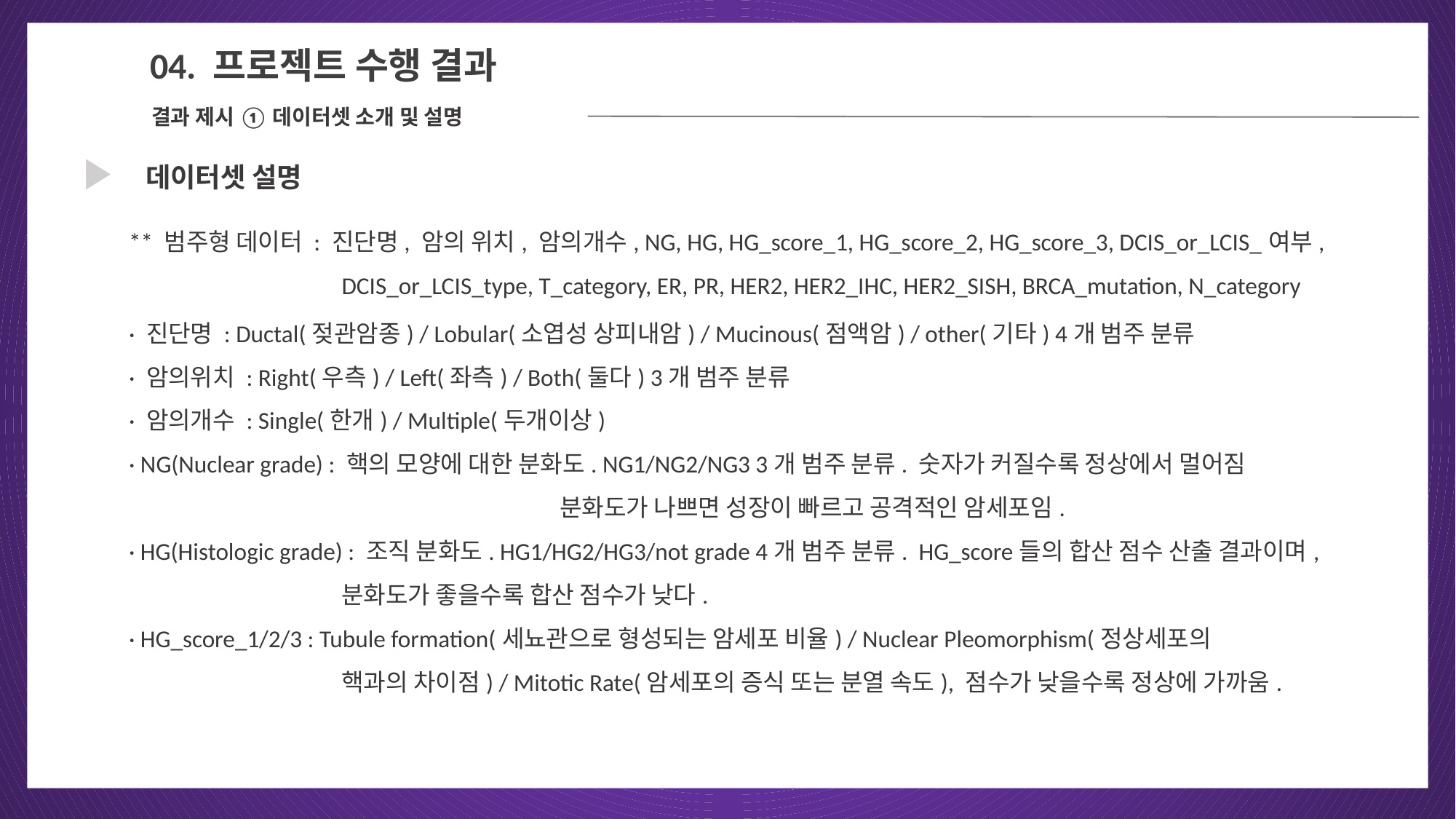

04
04. 프로젝트 수행 결과
결과 제시 ① 데이터셋 소개 및 설명
▶
데이터셋 설명
 ** 범주형 데이터 : 진단명, 암의 위치, 암의개수, NG, HG, HG_score_1, HG_score_2, HG_score_3, DCIS_or_LCIS_여부,
DCIS_or_LCIS_type, T_category, ER, PR, HER2, HER2_IHC, HER2_SISH, BRCA_mutation, N_category
 · 진단명 : Ductal(젖관암종) / Lobular(소엽성 상피내암) / Mucinous(점액암) / other(기타) 4개 범주 분류
 · 암의위치 : Right(우측) / Left(좌측) / Both(둘다) 3개 범주 분류
 · 암의개수 : Single(한개) / Multiple(두개이상)
 · NG(Nuclear grade) : 핵의 모양에 대한 분화도. NG1/NG2/NG3 3개 범주 분류. 숫자가 커질수록 정상에서 멀어짐
				분화도가 나쁘면 성장이 빠르고 공격적인 암세포임.
 · HG(Histologic grade) : 조직 분화도. HG1/HG2/HG3/not grade 4개 범주 분류.  HG_score들의 합산 점수 산출 결과이며,
분화도가 좋을수록 합산 점수가 낮다.
 · HG_score_1/2/3 : Tubule formation(세뇨관으로 형성되는 암세포 비율) / Nuclear Pleomorphism(정상세포의
핵과의 차이점) / Mitotic Rate(암세포의 증식 또는 분열 속도), 점수가 낮을수록 정상에 가까움.